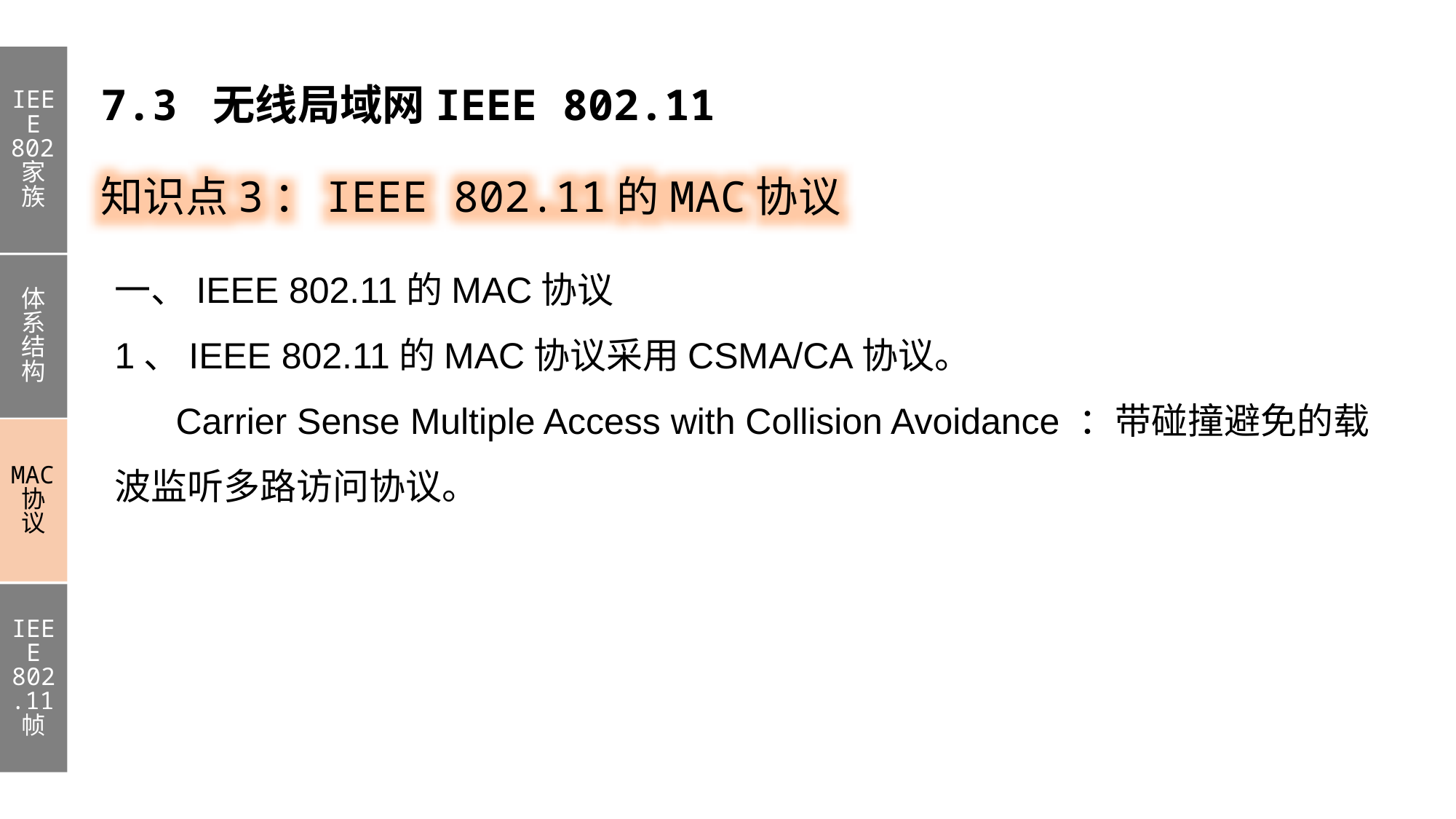

IEEE 802家族
体系结构
MAC协议
IEEE 802.11帧
7.3 无线局域网IEEE 802.11
知识点3：IEEE 802.11的MAC协议
一、IEEE 802.11的MAC协议
1、IEEE 802.11的MAC协议采用CSMA/CA协议。
      Carrier Sense Multiple Access with Collision Avoidance ：带碰撞避免的载波监听多路访问协议。